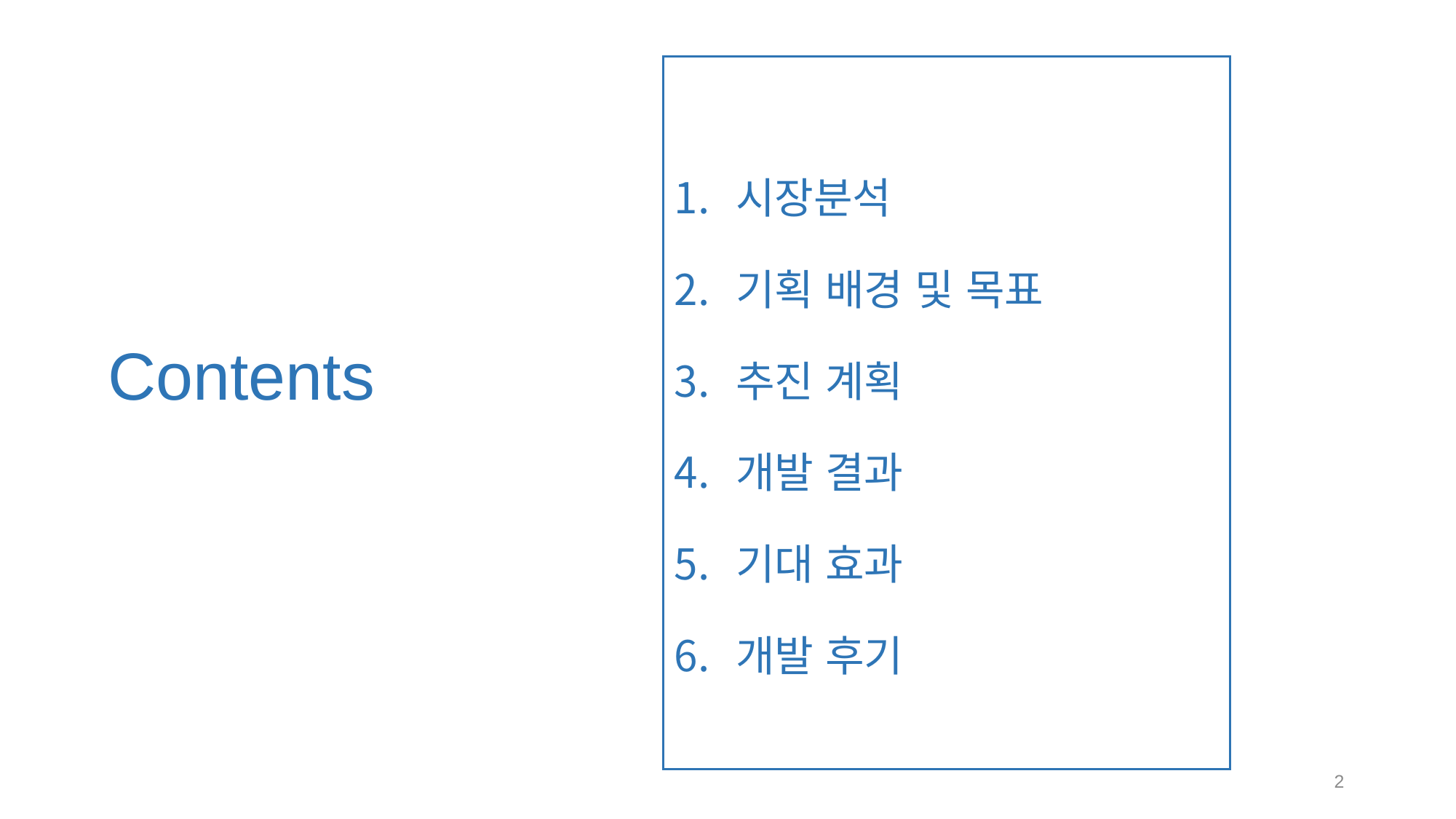

시장분석
기획 배경 및 목표
추진 계획
개발 결과
기대 효과
개발 후기
# Contents
2